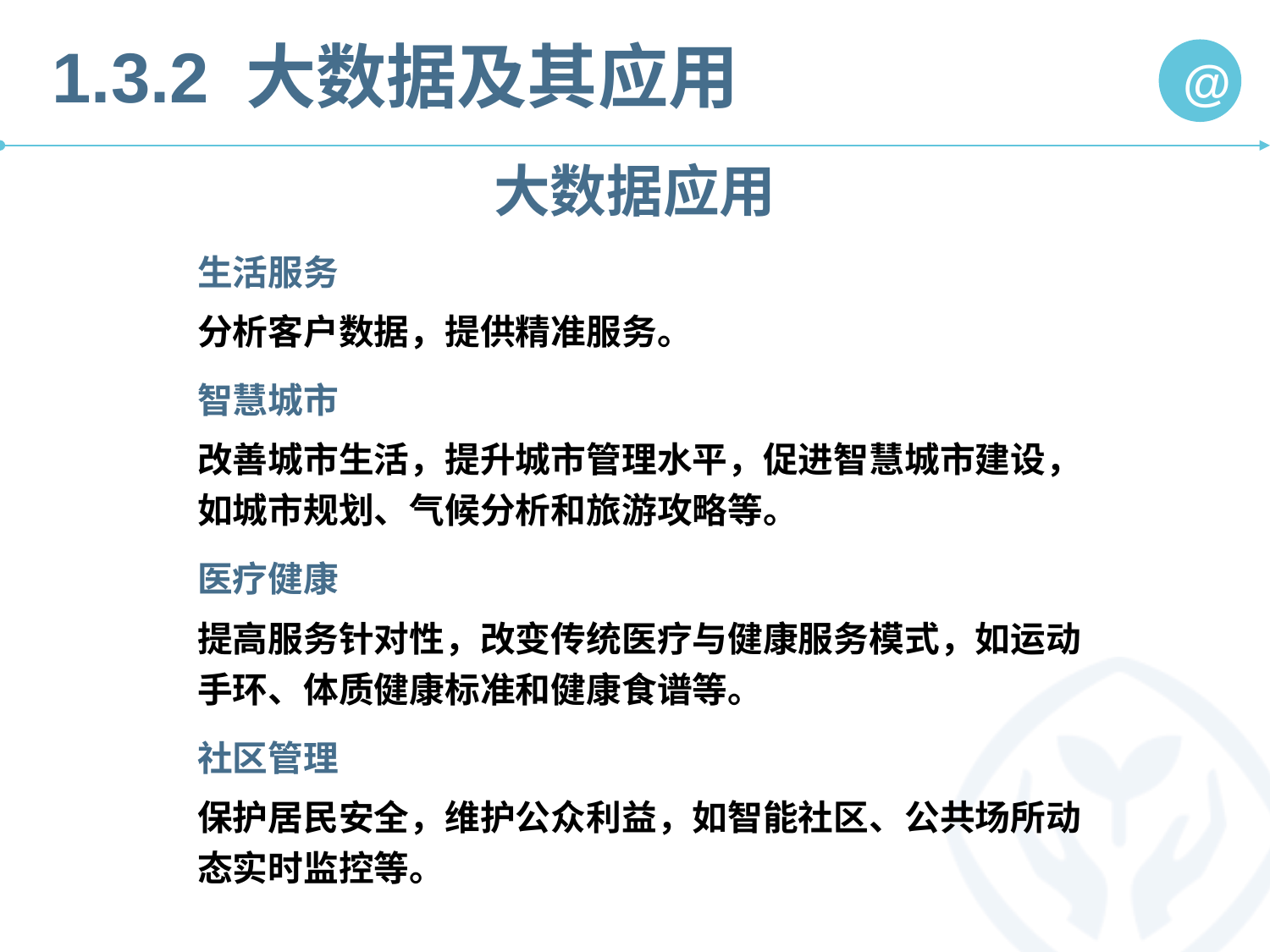

大数据应用
生活服务
分析客户数据，提供精准服务。
智慧城市
改善城市生活，提升城市管理水平，促进智慧城市建设，如城市规划、气候分析和旅游攻略等。
医疗健康
提高服务针对性，改变传统医疗与健康服务模式，如运动手环、体质健康标准和健康食谱等。
社区管理
保护居民安全，维护公众利益，如智能社区、公共场所动态实时监控等。